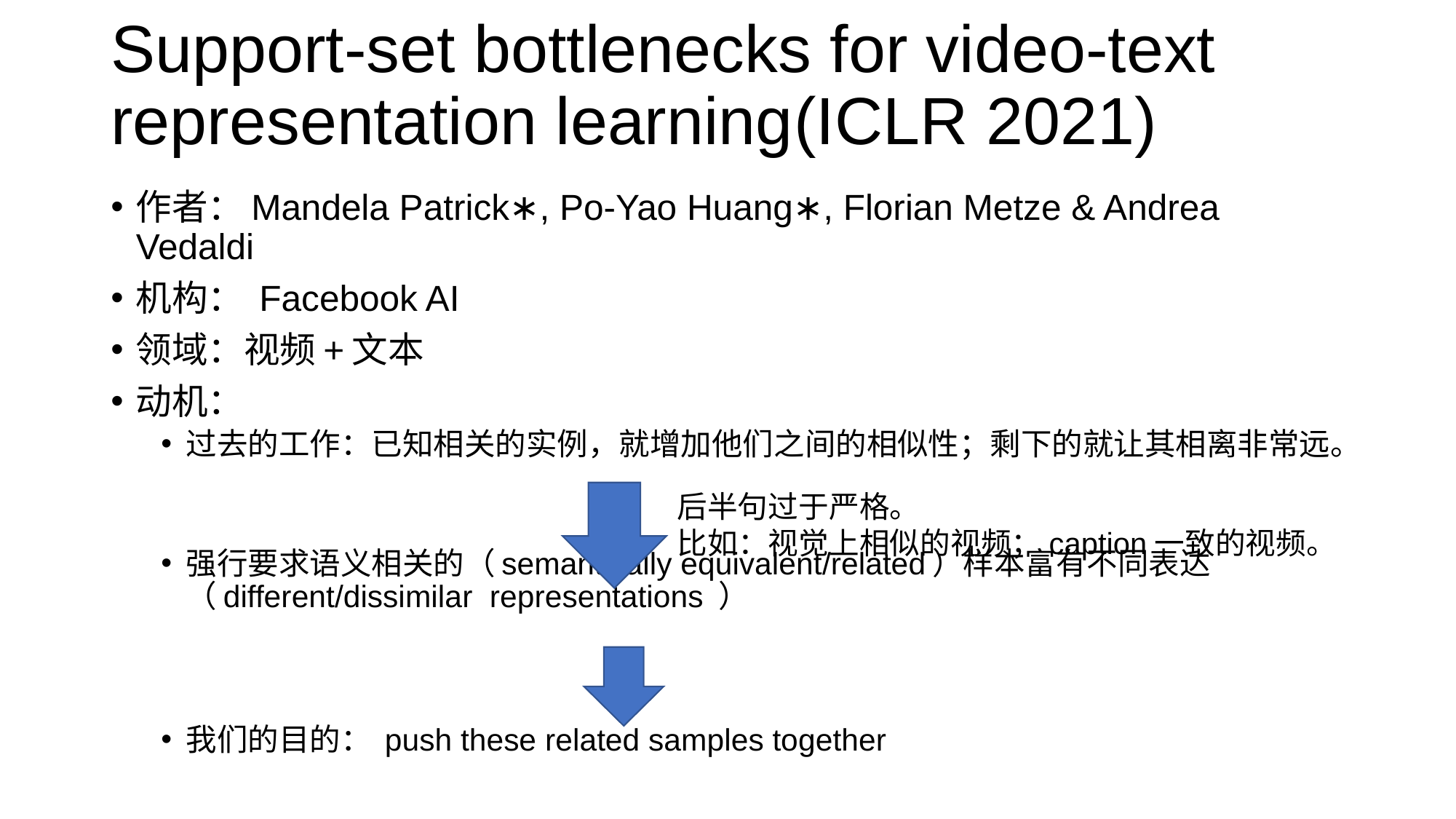

# Support-set bottlenecks for video-text representation learning(ICLR 2021)
作者：Mandela Patrick∗, Po-Yao Huang∗, Florian Metze & Andrea Vedaldi
机构： Facebook AI
领域：视频+文本
动机：
过去的工作：已知相关的实例，就增加他们之间的相似性；剩下的就让其相离非常远。

强行要求语义相关的（semantically equivalent/related）样本富有不同表达（different/dissimilar  representations ）

我们的目的： push these related samples together

后半句过于严格。
比如：视觉上相似的视频；caption一致的视频。